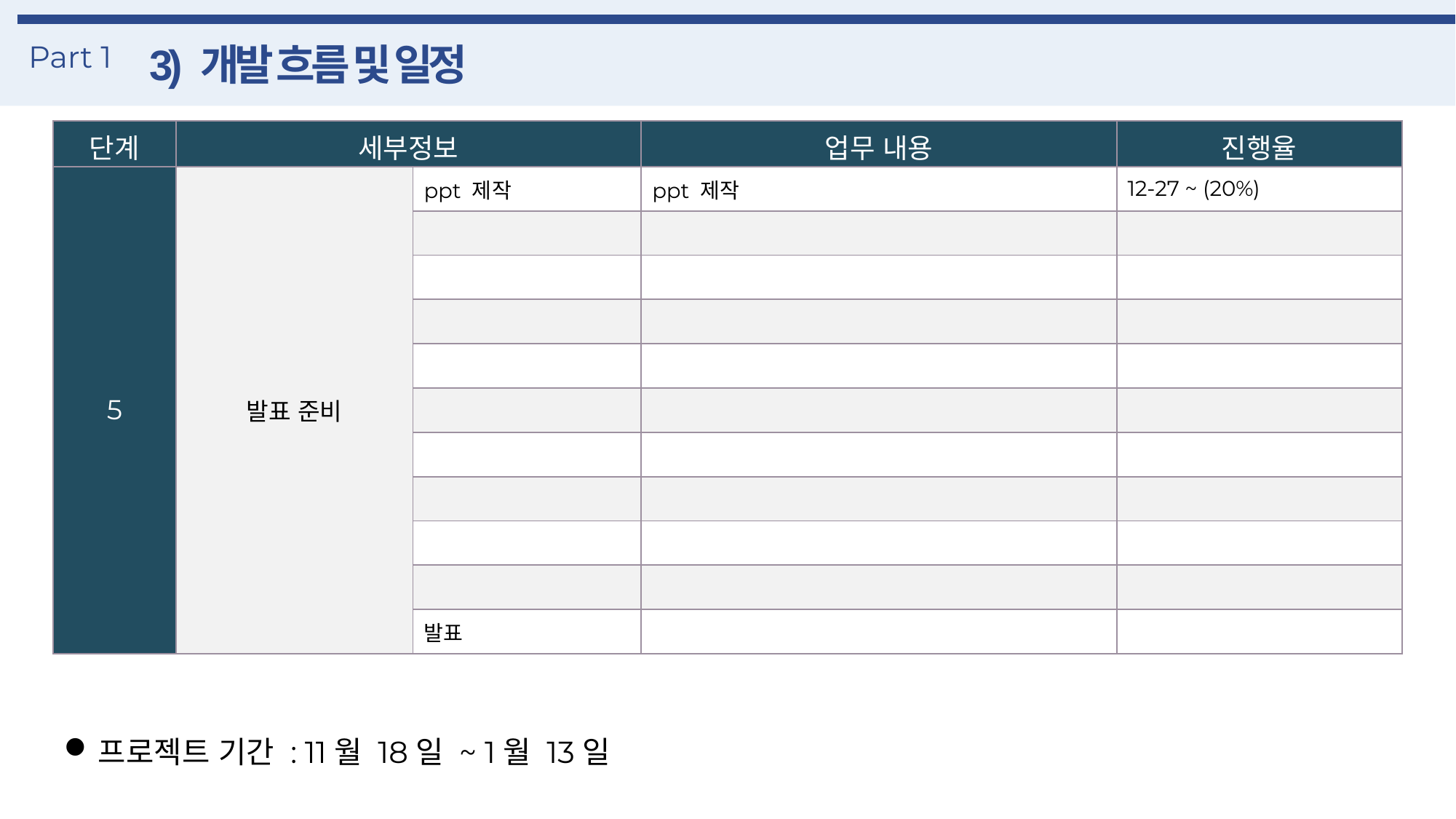

Part 1
3) 개발 흐름 및 일정
| 단계 | 세부정보 |  | 업무 내용 | 진행율 |
| --- | --- | --- | --- | --- |
| 5 | 발표 준비 | ppt 제작 | ppt 제작 | 12-27 ~ (20%) |
|  |  |  |  |  |
|  |  |  |  |  |
|  |  |  |  |  |
|  |  |  |  |  |
|  |  |  |  |  |
|  |  |  |  |  |
|  |  |  |  |  |
|  |  |  |  |  |
| 5 | 발표 준비 |  |  |  |
|  |  | 발표 |  |  |
프로젝트 기간 : 11월 18일 ~ 1월 13일